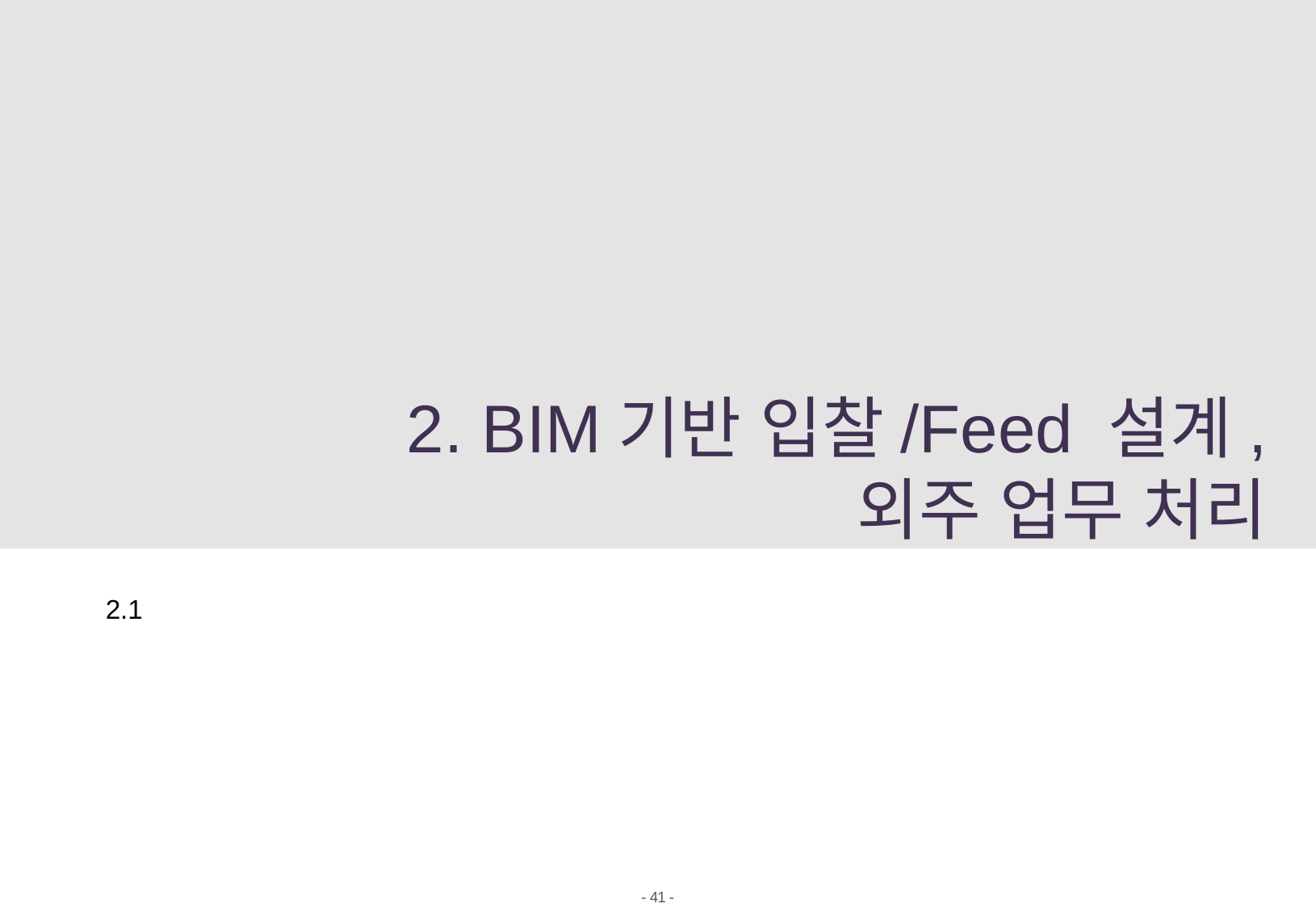

2. BIM기반 입찰/Feed 설계,
외주 업무 처리
2.1